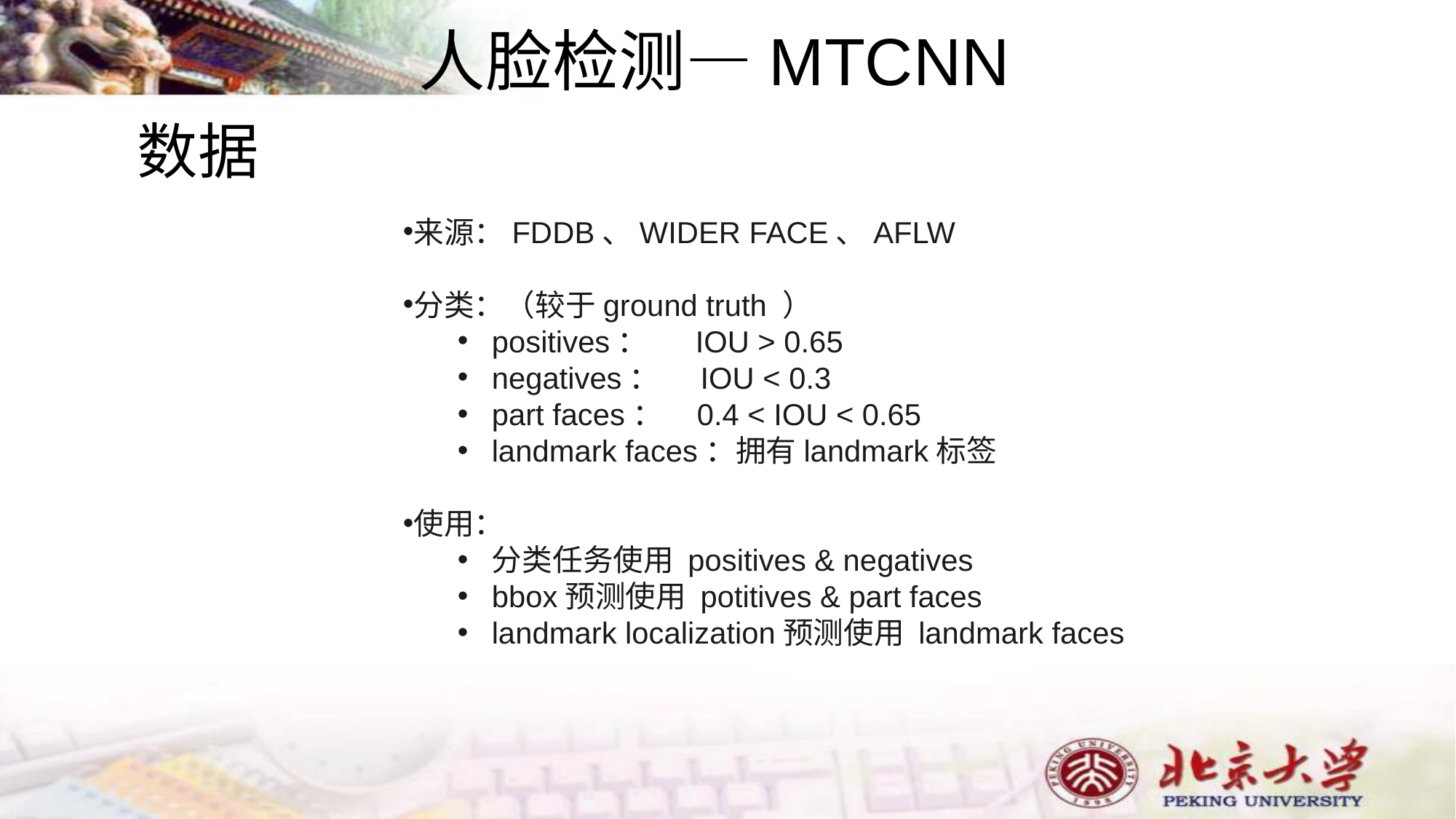

# 人脸检测—MTCNN
数据
来源：FDDB、WIDER FACE、AFLW

分类：（较于ground truth ）
positives：      IOU > 0.65
negatives：     IOU < 0.3
part faces：    0.4 < IOU < 0.65
landmark faces：拥有landmark标签

使用：
分类任务使用 positives & negatives
bbox预测使用 potitives & part faces
landmark localization预测使用 landmark faces